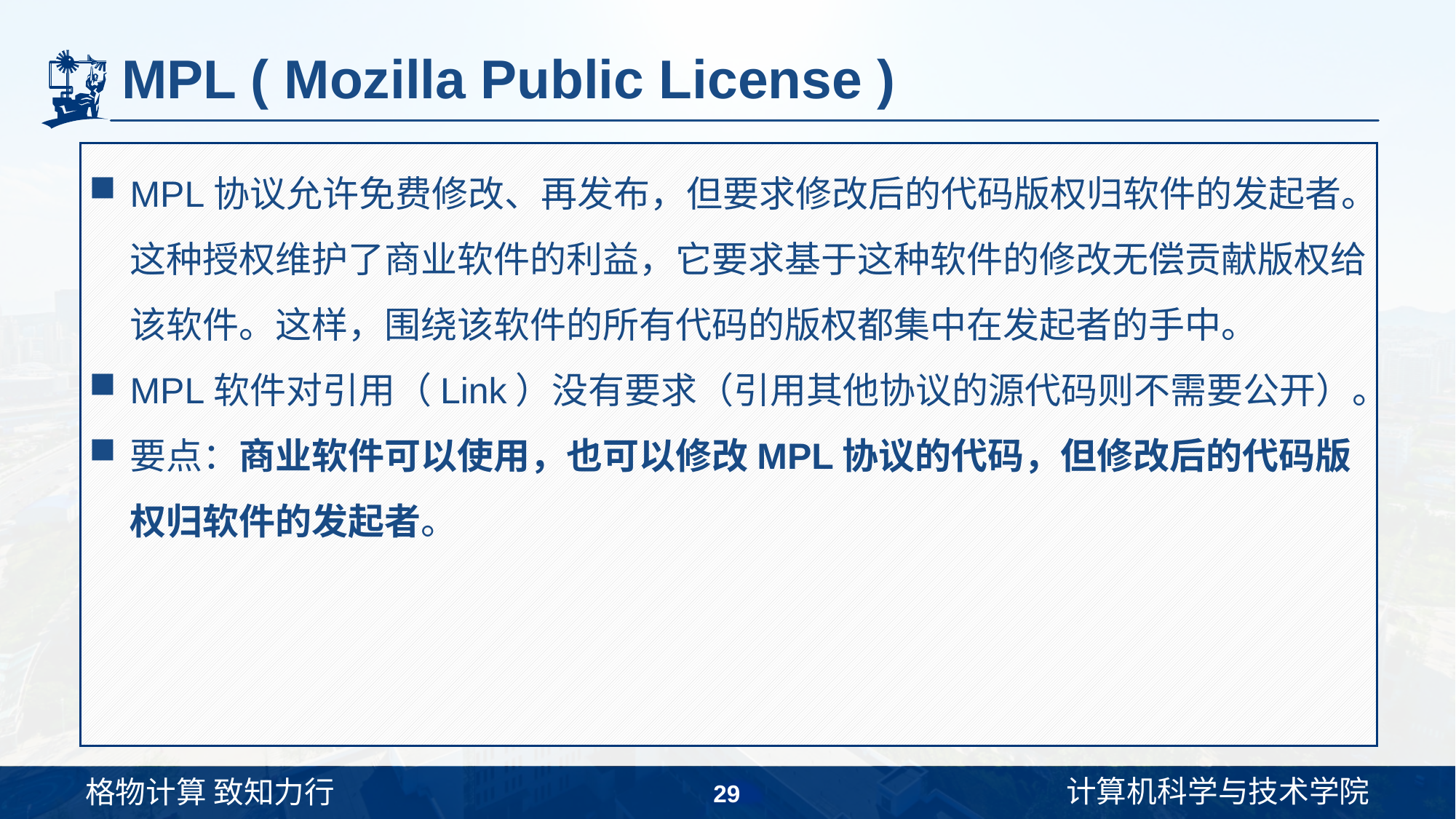

# MPL ( Mozilla Public License )
MPL协议允许免费修改、再发布，但要求修改后的代码版权归软件的发起者。这种授权维护了商业软件的利益，它要求基于这种软件的修改无偿贡献版权给该软件。这样，围绕该软件的所有代码的版权都集中在发起者的手中。
MPL软件对引用（Link）没有要求（引用其他协议的源代码则不需要公开）。
要点：商业软件可以使用，也可以修改MPL协议的代码，但修改后的代码版权归软件的发起者。
29